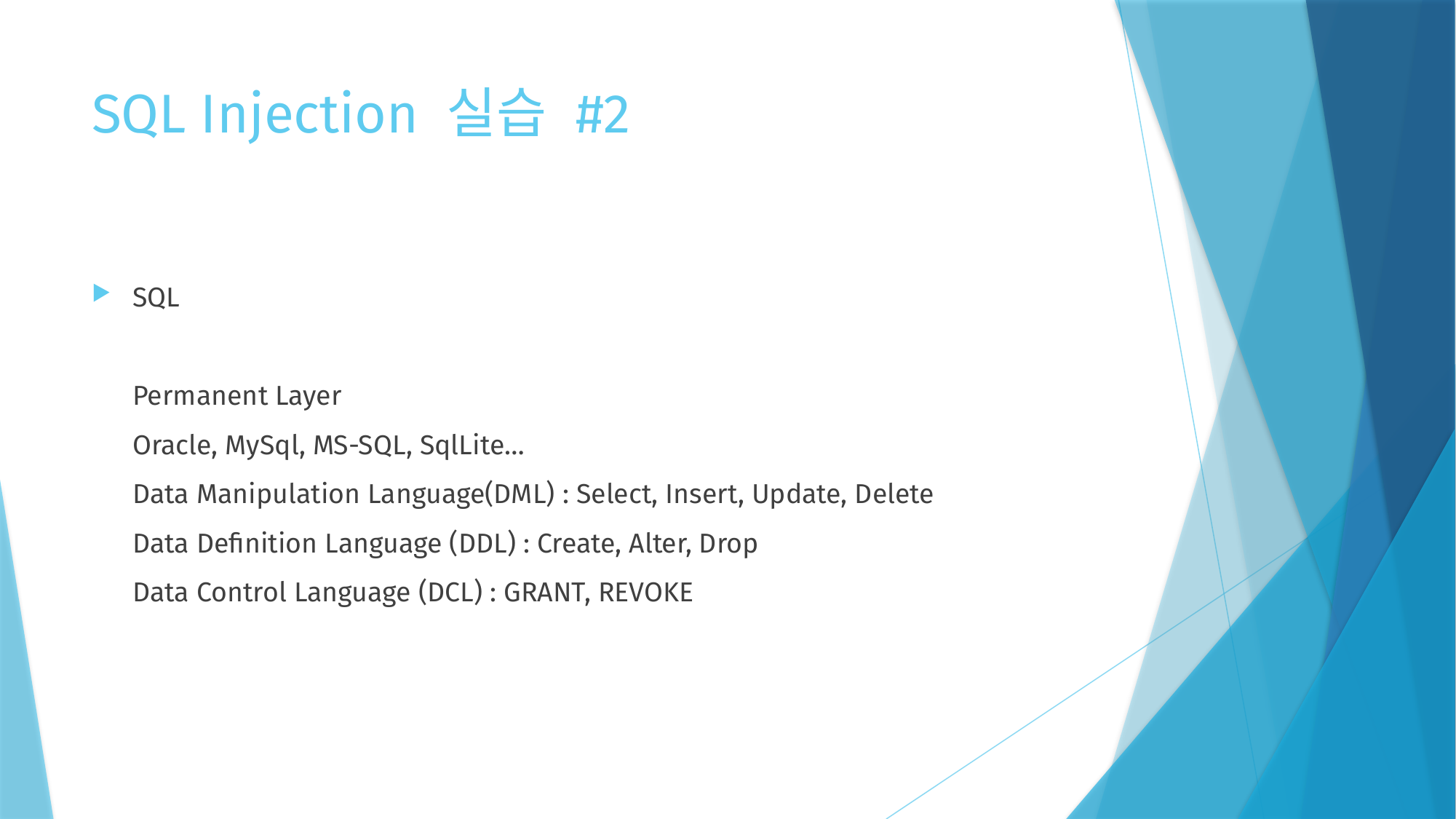

# SQL Injection 실습 #2
SQL
Permanent Layer
Oracle, MySql, MS-SQL, SqlLite…
Data Manipulation Language(DML) : Select, Insert, Update, Delete
Data Definition Language (DDL) : Create, Alter, Drop
Data Control Language (DCL) : GRANT, REVOKE